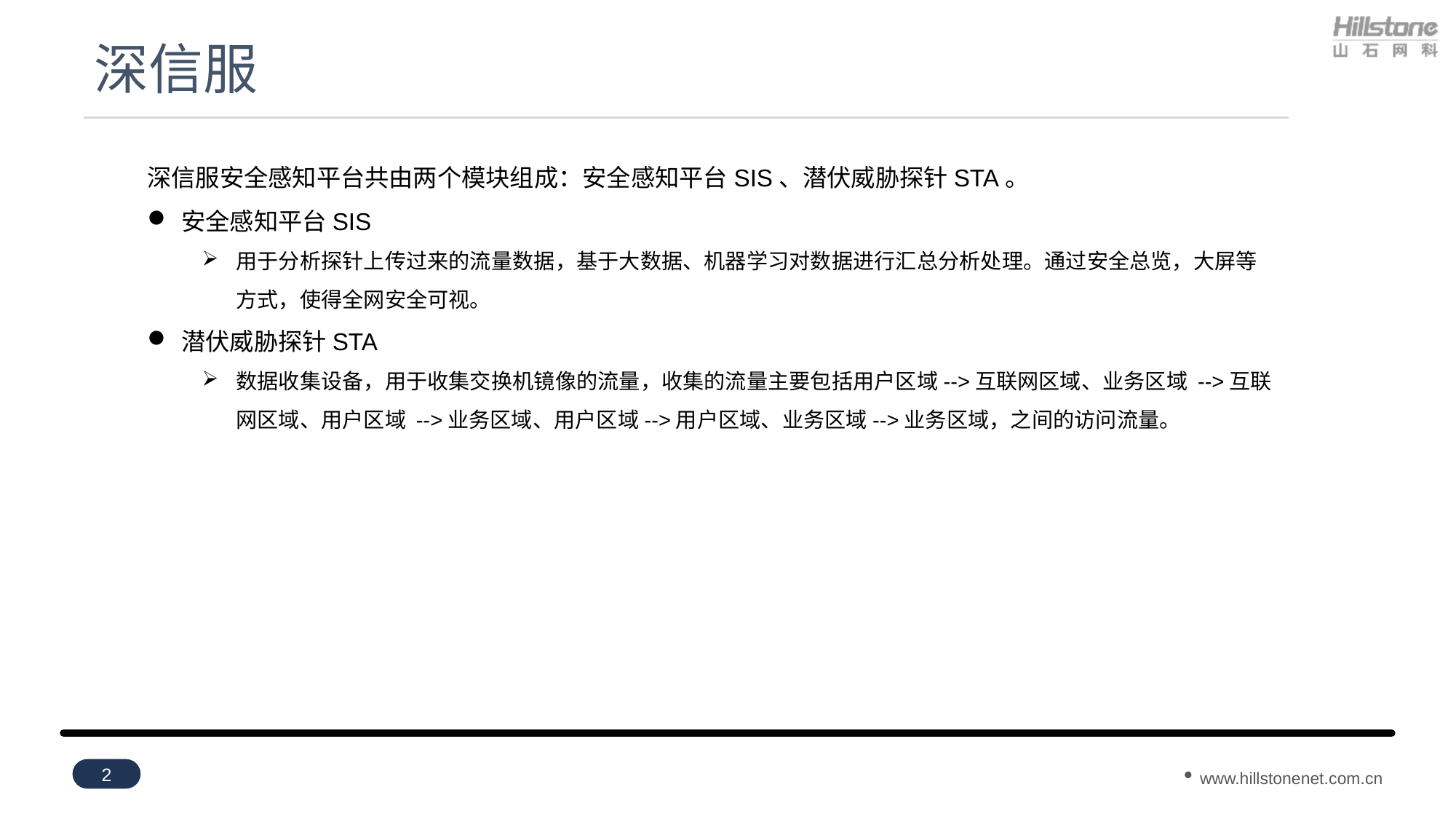

# 深信服
深信服安全感知平台共由两个模块组成：安全感知平台SIS、潜伏威胁探针STA。
安全感知平台SIS
用于分析探针上传过来的流量数据，基于大数据、机器学习对数据进行汇总分析处理。通过安全总览，大屏等方式，使得全网安全可视。
潜伏威胁探针STA
数据收集设备，用于收集交换机镜像的流量，收集的流量主要包括用户区域-->互联网区域、业务区域 -->互联网区域、用户区域 -->业务区域、用户区域-->用户区域、业务区域-->业务区域，之间的访问流量。
2